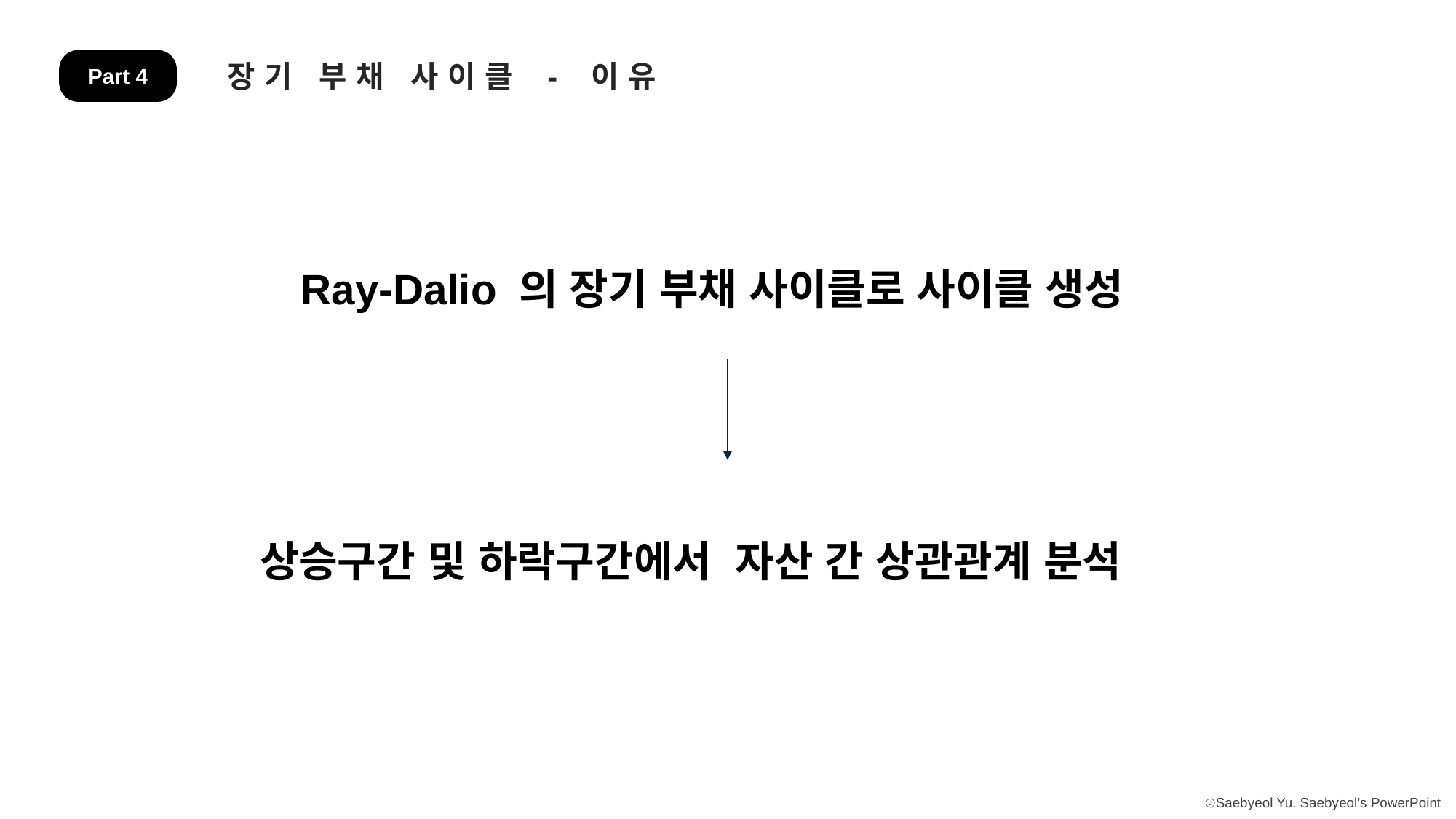

장기 부채 사이클 - 이유
Part 4
Ray-Dalio 의 장기 부채 사이클로 사이클 생성
상승구간 및 하락구간에서  자산 간 상관관계 분석